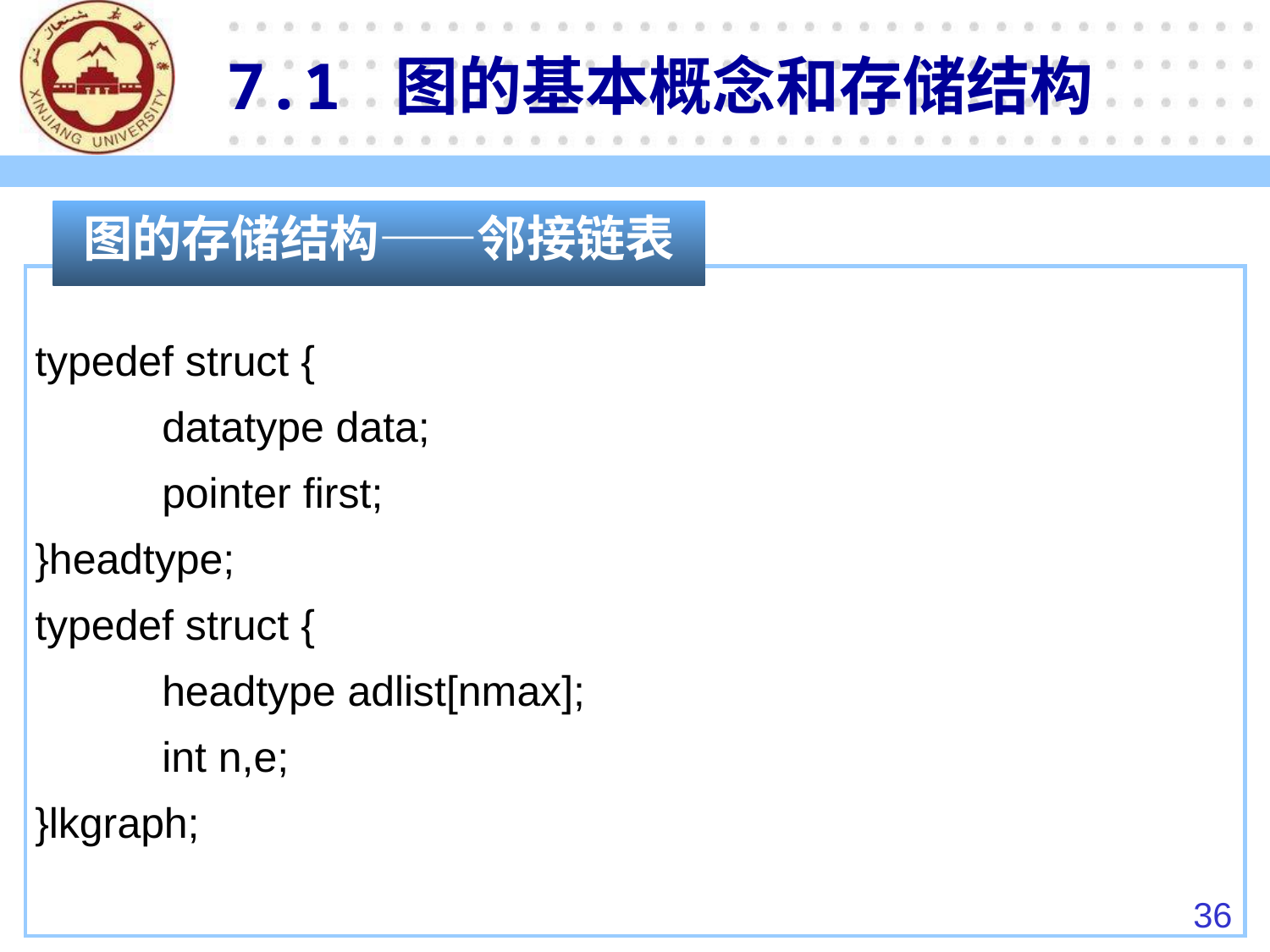

7.1 图的基本概念和存储结构
图的存储结构——邻接链表

typedef struct {
	datatype data;
	pointer first;
}headtype;
typedef struct {
	headtype adlist[nmax];
	int n,e;
}lkgraph;
36